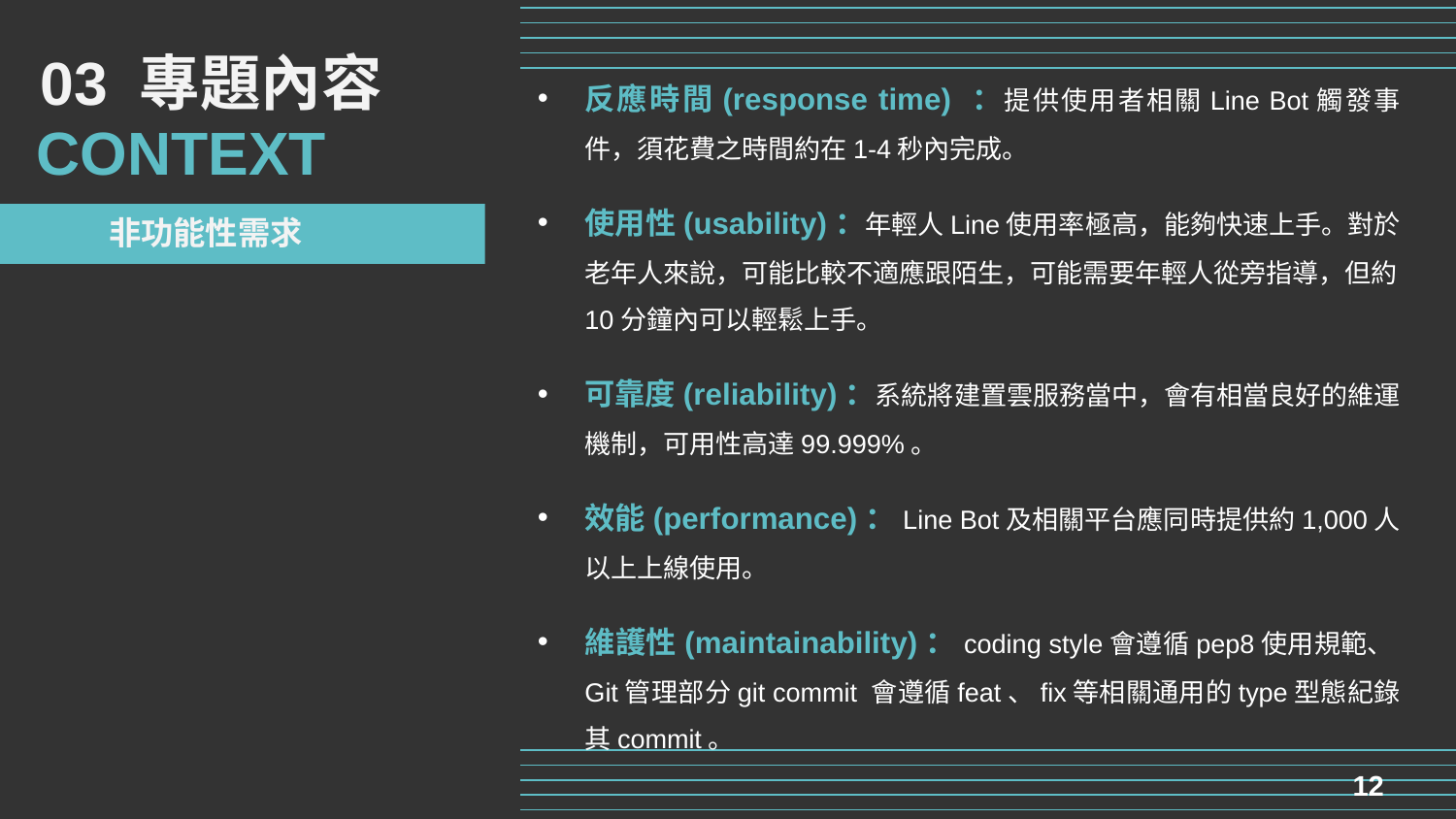

03 專題內容
反應時間(response time) ：提供使用者相關Line Bot觸發事件，須花費之時間約在1-4秒內完成。
使用性(usability)：年輕人Line使用率極高，能夠快速上手。對於老年人來說，可能比較不適應跟陌生，可能需要年輕人從旁指導，但約10分鐘內可以輕鬆上手。
可靠度(reliability)：系統將建置雲服務當中，會有相當良好的維運機制，可用性高達99.999%。
效能(performance)：Line Bot及相關平台應同時提供約1,000人以上上線使用。
維護性(maintainability)：coding style會遵循pep8使用規範、Git管理部分git commit 會遵循feat、fix等相關通用的type型態紀錄其commit。
CONTEXT
非功能性需求
12
12